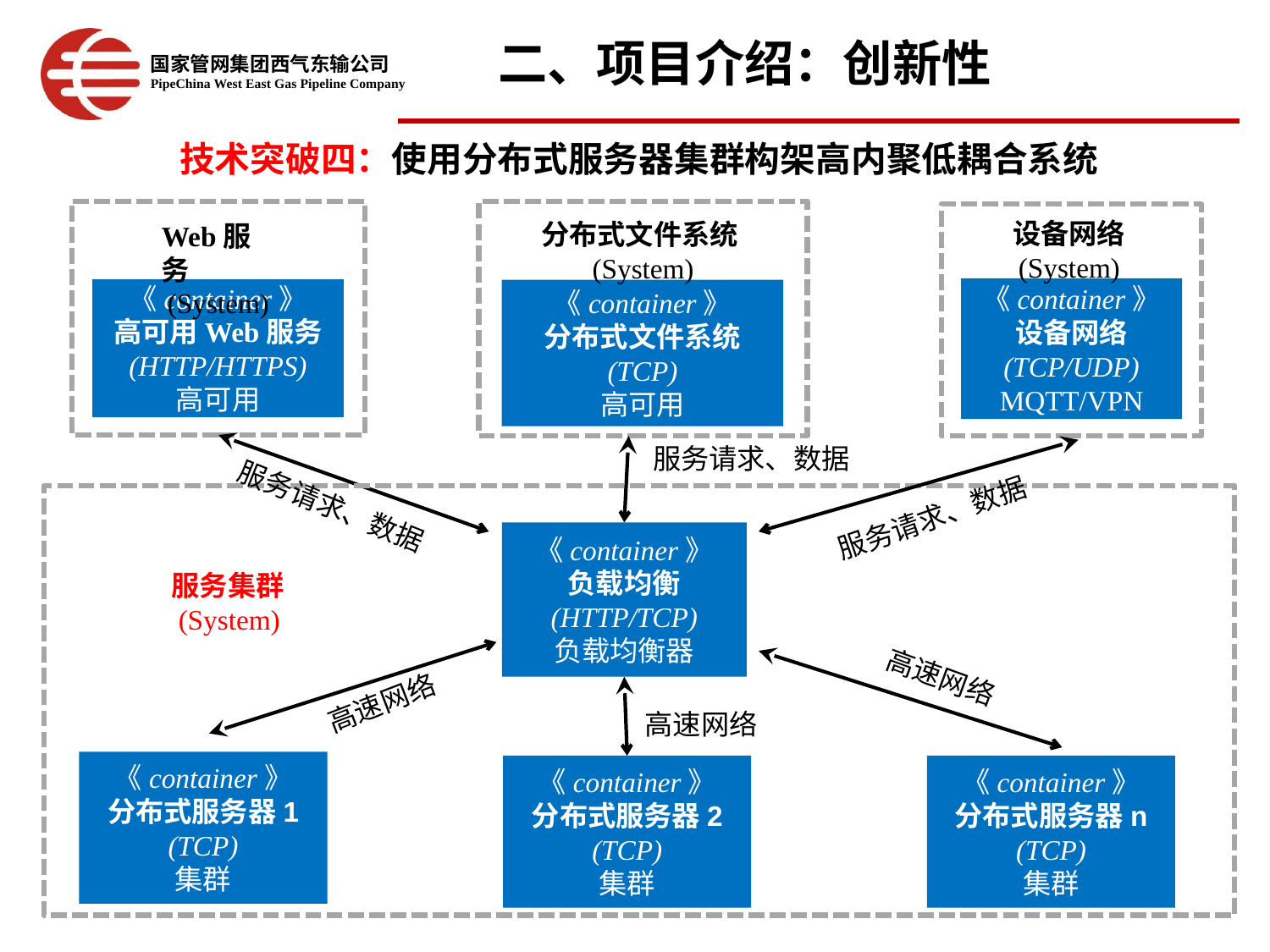

二、项目介绍：创新性
 技术突破四：使用分布式服务器集群构架高内聚低耦合系统

分布式文件系统(System)
《container》
分布式文件系统
(TCP)
高可用

设备网络
(System)
《container》
设备网络
(TCP/UDP)
MQTT/VPN
Web服务
(System)
《container》
高可用Web服务
(HTTP/HTTPS)
高可用
服务请求、数据

服务请求、数据
服务请求、数据
《container》
负载均衡
(HTTP/TCP)
负载均衡器
服务集群
(System)
高速网络
高速网络
高速网络
《container》
分布式服务器1
(TCP)
集群
《container》
分布式服务器2
(TCP)
集群
《container》
分布式服务器n
(TCP)
集群